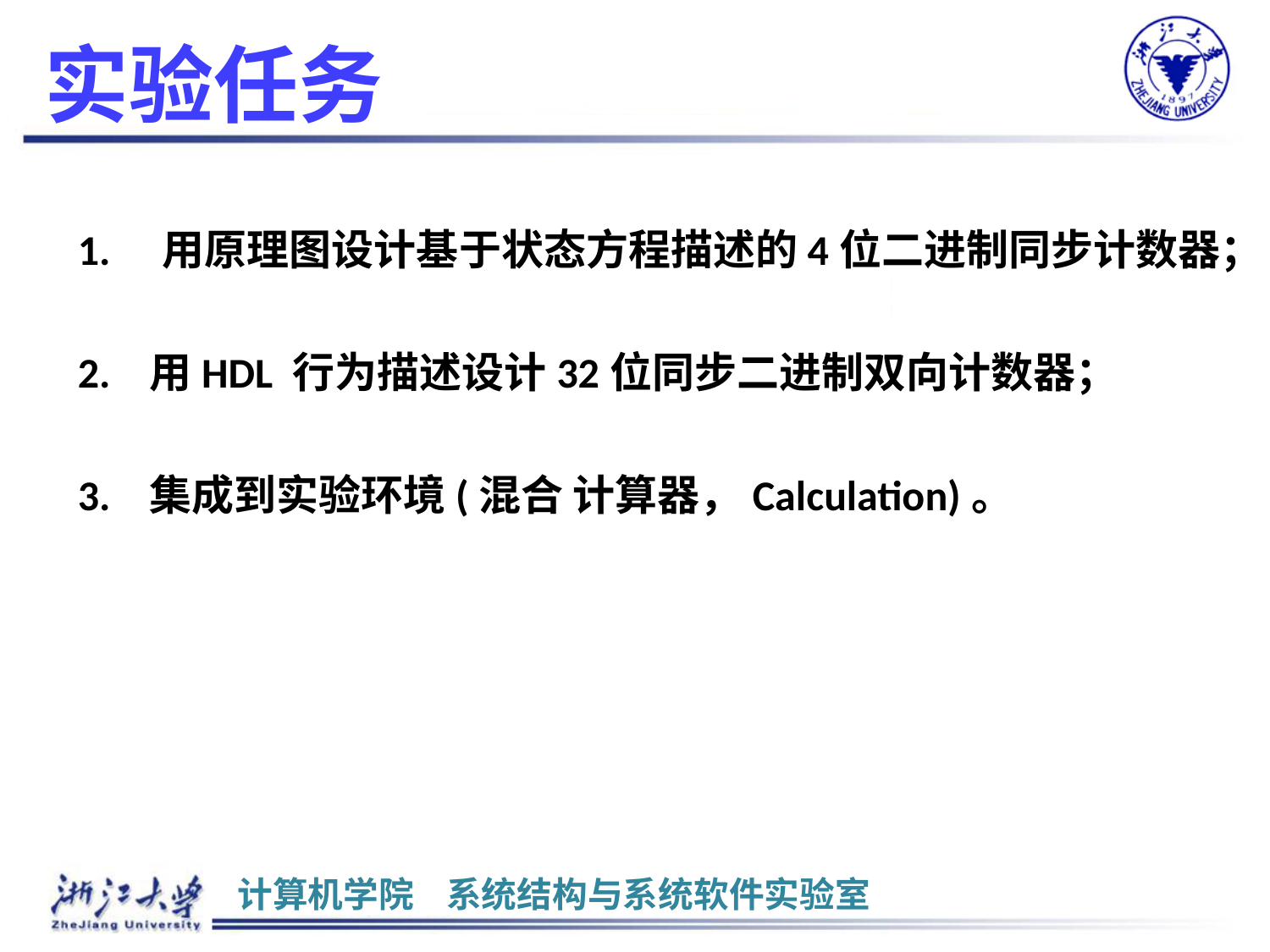

# 实验任务
1.	用原理图设计基于状态方程描述的4位二进制同步计数器；
2.   用HDL 行为描述设计32位同步二进制双向计数器；
3.   集成到实验环境(混合 计算器，Calculation)。
7